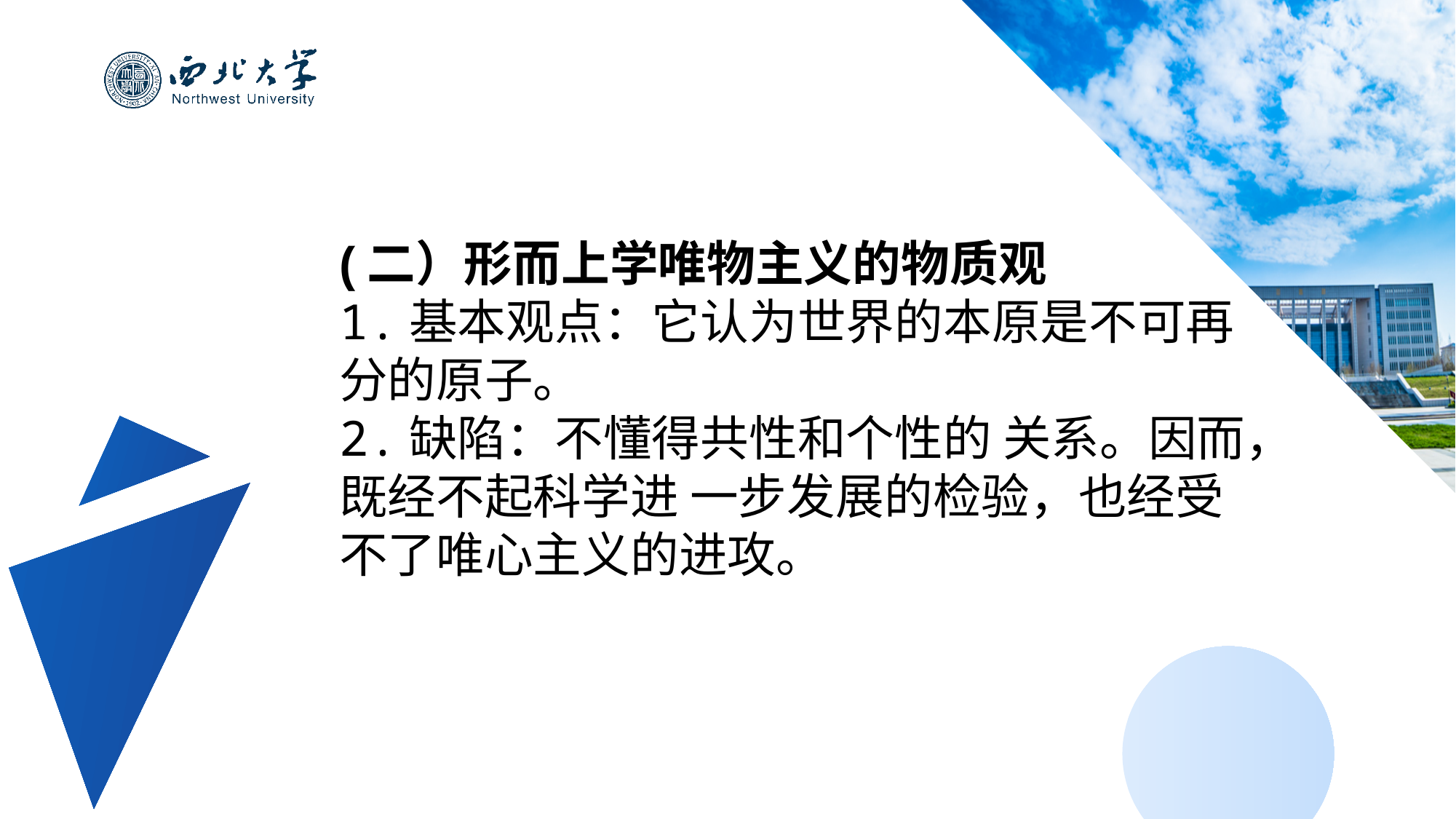

(二）形而上学唯物主义的物质观
1.基本观点：它认为世界的本原是不可再分的原子。
2.缺陷：不懂得共性和个性的 关系。因而，既经不起科学进 一步发展的检验，也经受不了唯心主义的进攻。